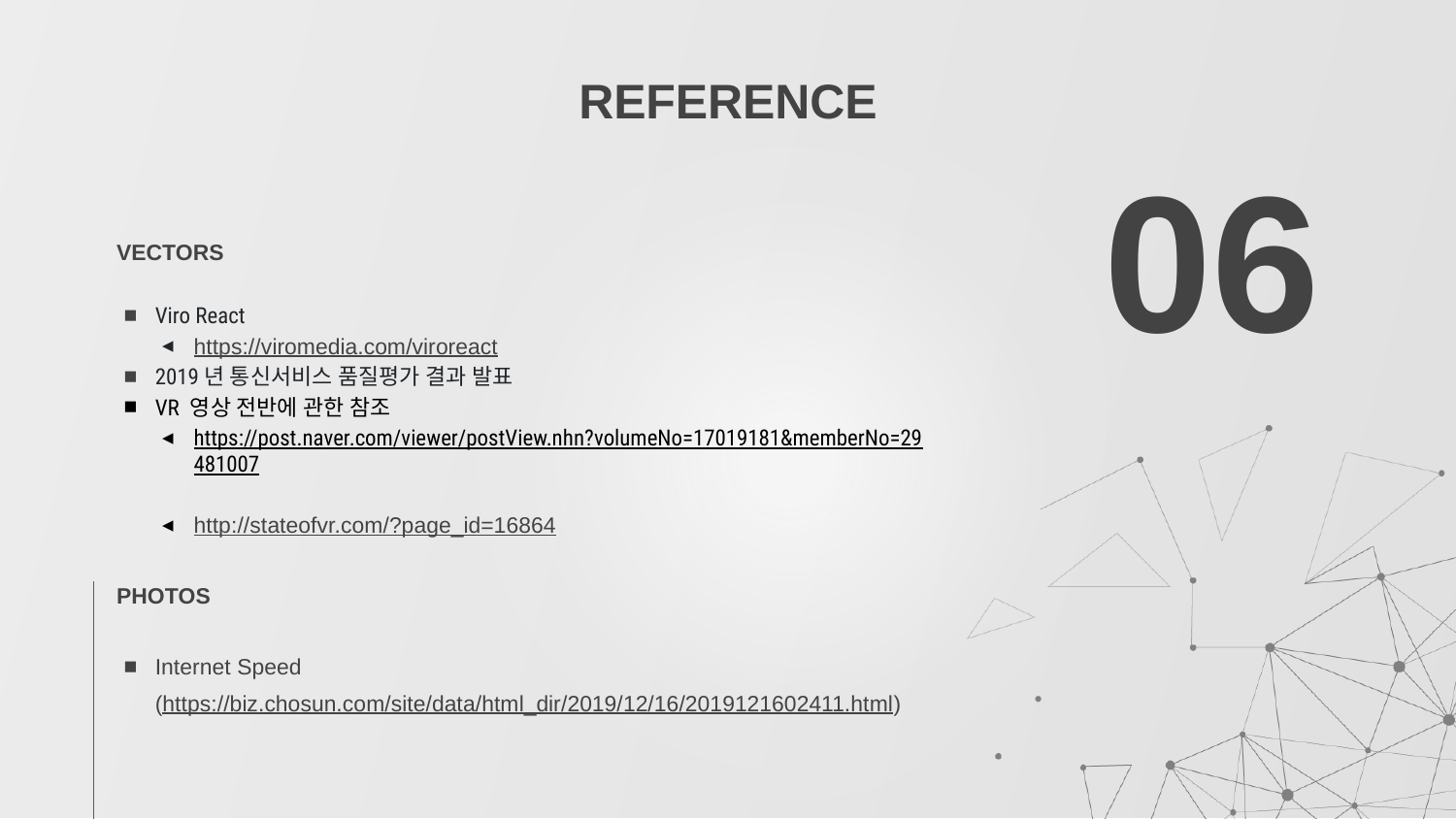

# REFERENCE
06

VECTORS
Viro React
https://viromedia.com/viroreact
2019년 통신서비스 품질평가 결과 발표
VR 영상 전반에 관한 참조
https://post.naver.com/viewer/postView.nhn?volumeNo=17019181&memberNo=29481007
http://stateofvr.com/?page_id=16864

PHOTOS

Internet Speed
(https://biz.chosun.com/site/data/html_dir/2019/12/16/2019121602411.html)